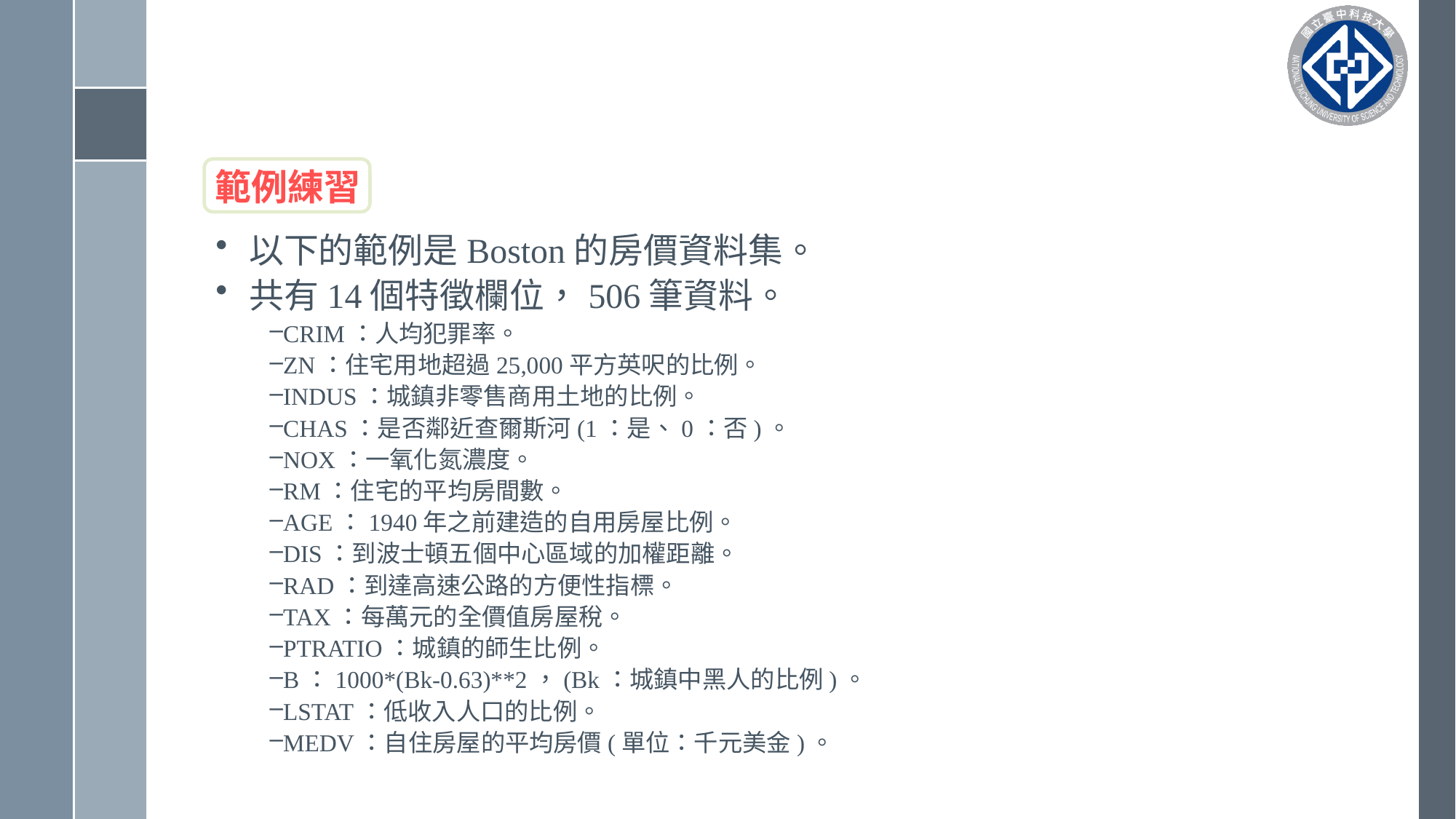

#

範例練習
以下的範例是Boston的房價資料集。
共有14個特徵欄位，506筆資料。
CRIM：人均犯罪率。
ZN：住宅用地超過25,000平方英呎的比例。
INDUS：城鎮非零售商用土地的比例。
CHAS：是否鄰近查爾斯河(1：是、0：否)。
NOX：一氧化氮濃度。
RM：住宅的平均房間數。
AGE：1940年之前建造的自用房屋比例。
DIS：到波士頓五個中心區域的加權距離。
RAD：到達高速公路的方便性指標。
TAX：每萬元的全價值房屋稅。
PTRATIO：城鎮的師生比例。
B：1000*(Bk-0.63)**2，(Bk：城鎮中黑人的比例)。
LSTAT：低收入人口的比例。
MEDV：自住房屋的平均房價(單位：千元美金)。